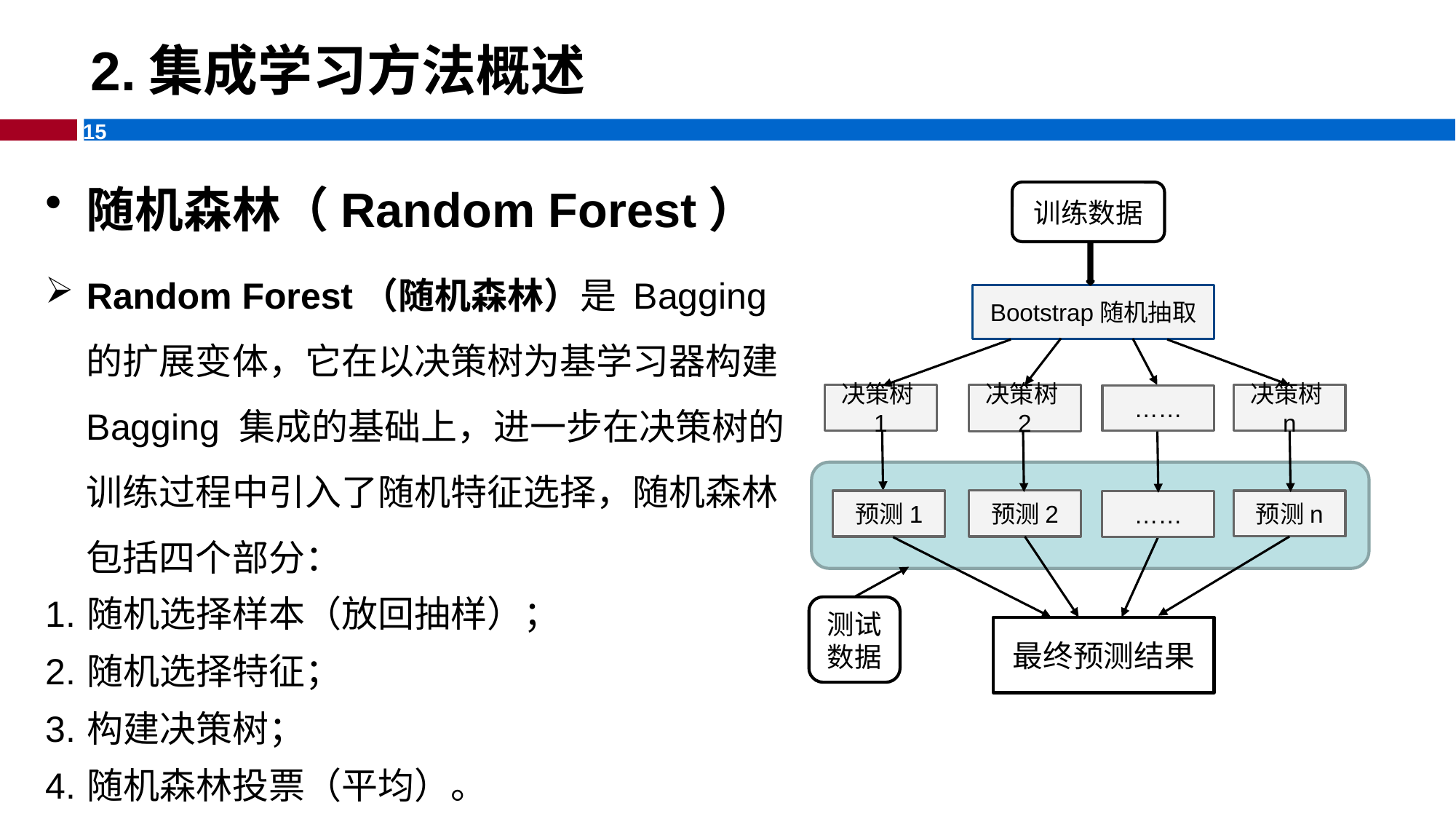

# 2.集成学习方法概述
随机森林（Random Forest）
Random Forest（随机森林）是 Bagging 的扩展变体，它在以决策树为基学习器构建 Bagging 集成的基础上，进一步在决策树的训练过程中引入了随机特征选择，随机森林包括四个部分：
随机选择样本（放回抽样）；
随机选择特征；
构建决策树；
随机森林投票（平均）。
训练数据

Bootstrap随机抽取
决策树2
决策树1
决策树n
……

预测2
预测1
预测n
……
测试数据
最终预测结果